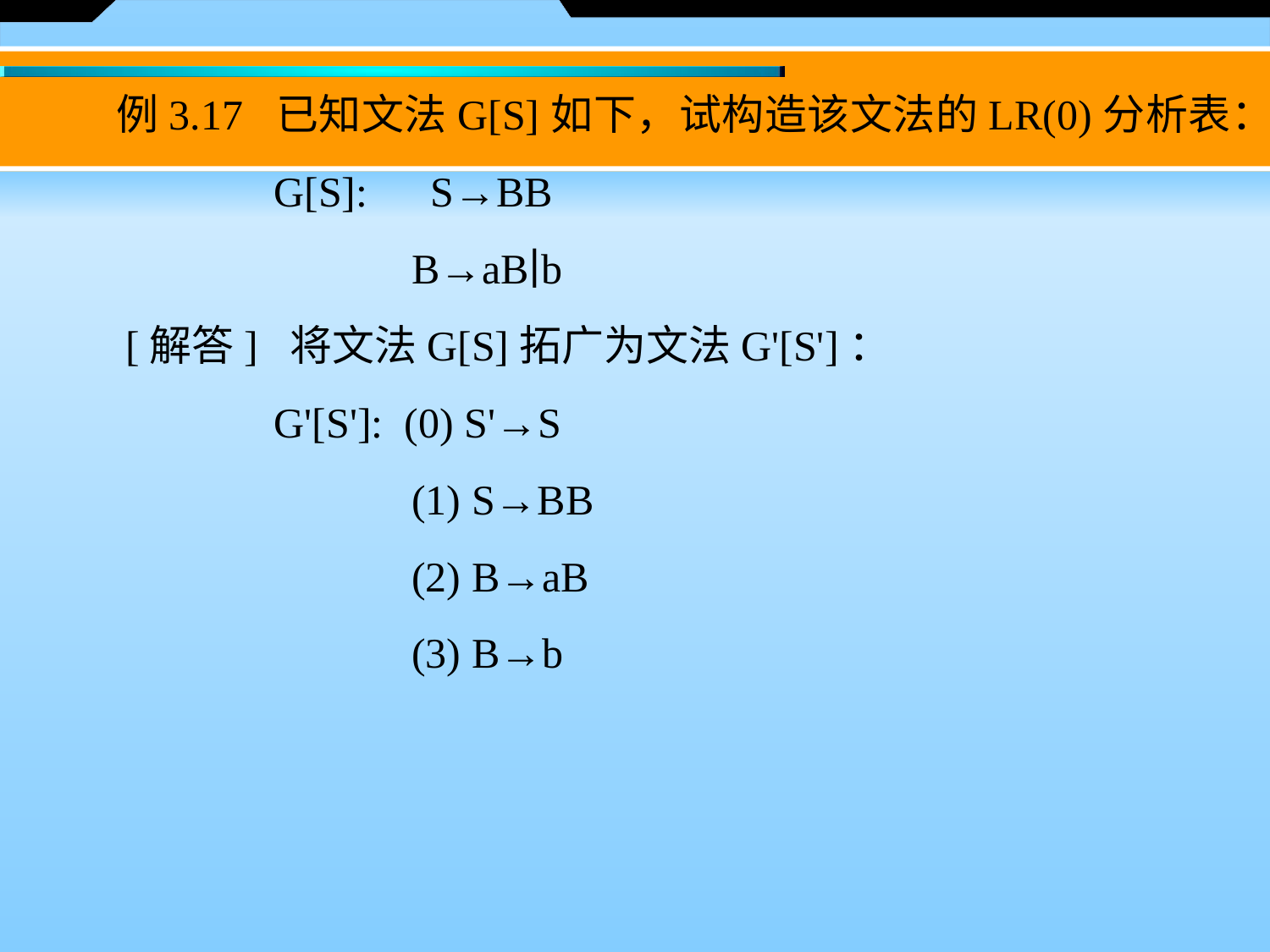

例3.17  已知文法G[S]如下，试构造该文法的LR(0)分析表：
                       G[S]:　S→BB
                            	B→aB∣b
　　[解答]  将文法G[S]拓广为文法G'[S']：
                       G'[S']:  (0) S'→S
                             　	(1) S→BB
                            	(2) B→aB
                             	(3) B→b